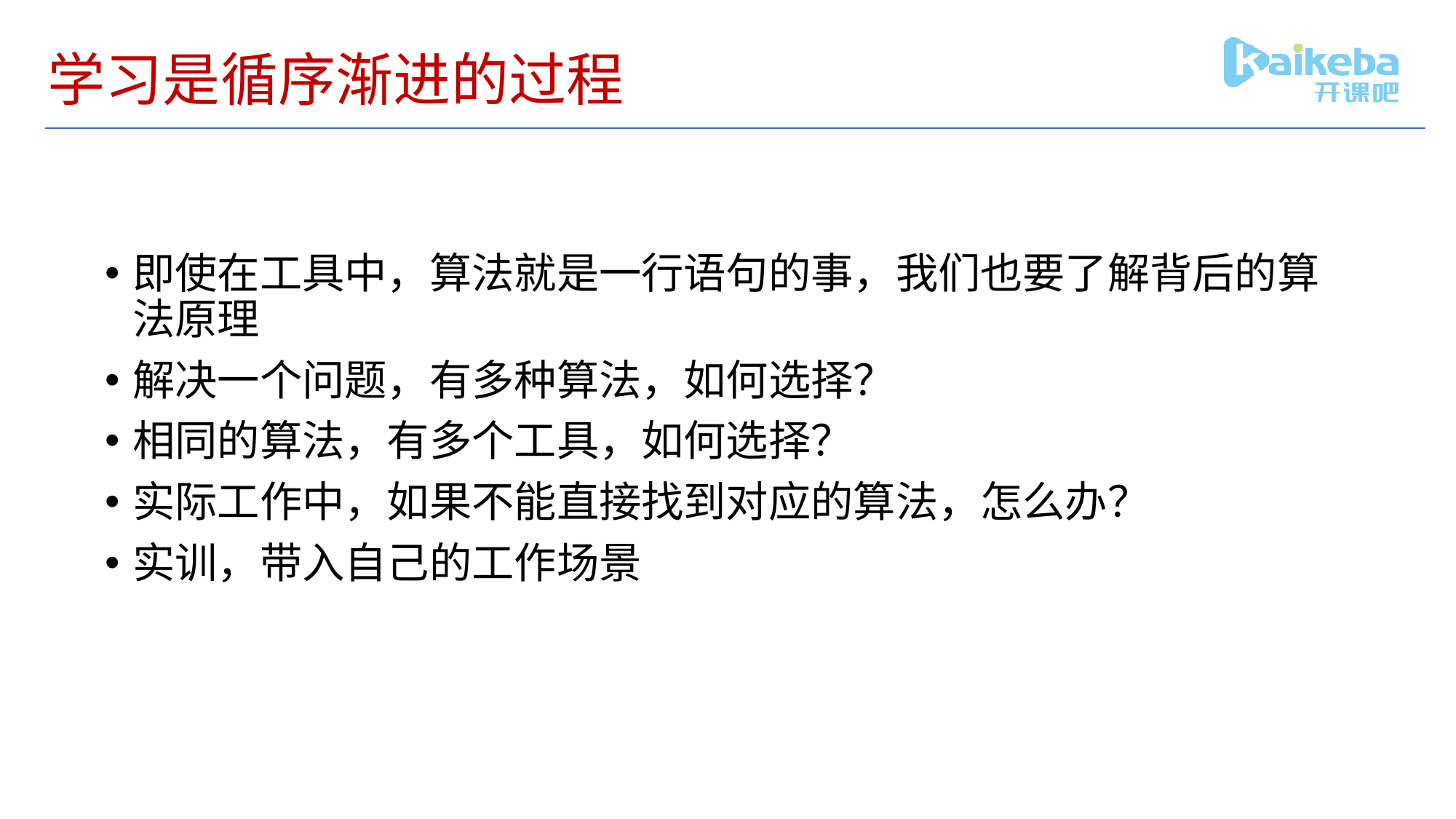

# 学习是循序渐进的过程

即使在工具中，算法就是一行语句的事，我们也要了解背后的算法原理
解决一个问题，有多种算法，如何选择？
相同的算法，有多个工具，如何选择？
实际工作中，如果不能直接找到对应的算法，怎么办？
实训，带入自己的工作场景